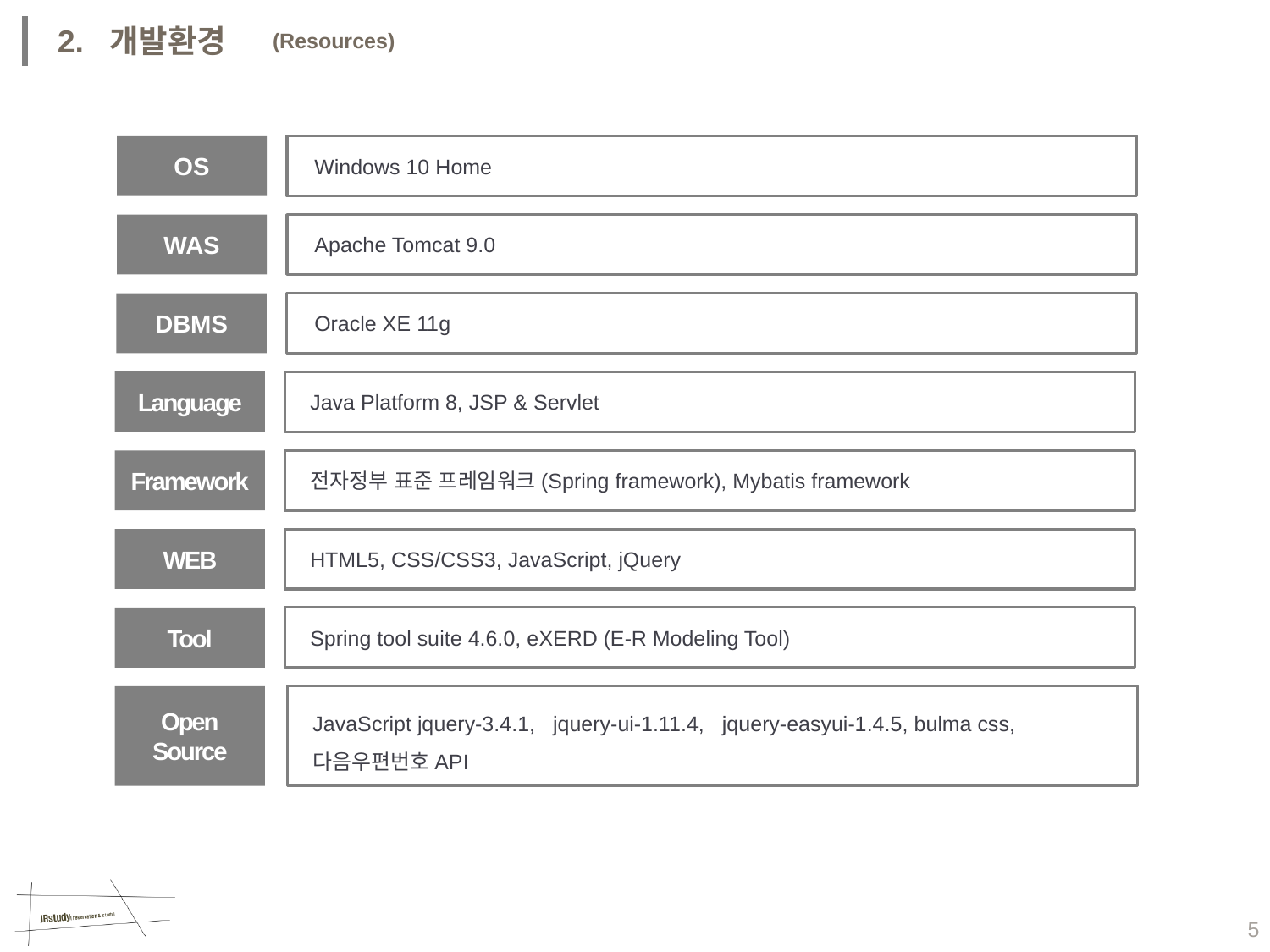

2.  개발환경
(Resources)
OS
Windows 10 Home
WAS
Apache Tomcat 9.0
DBMS
Oracle XE 11g
Language
Java Platform 8, JSP & Servlet
Framework
전자정부 표준 프레임워크(Spring framework), Mybatis framework
WEB
HTML5, CSS/CSS3, JavaScript, jQuery
Tool
Spring tool suite 4.6.0, eXERD (E-R Modeling Tool)
Open
Source
JavaScript jquery-3.4.1,   jquery-ui-1.11.4,   jquery-easyui-1.4.5, bulma css,
다음우편번호API
5